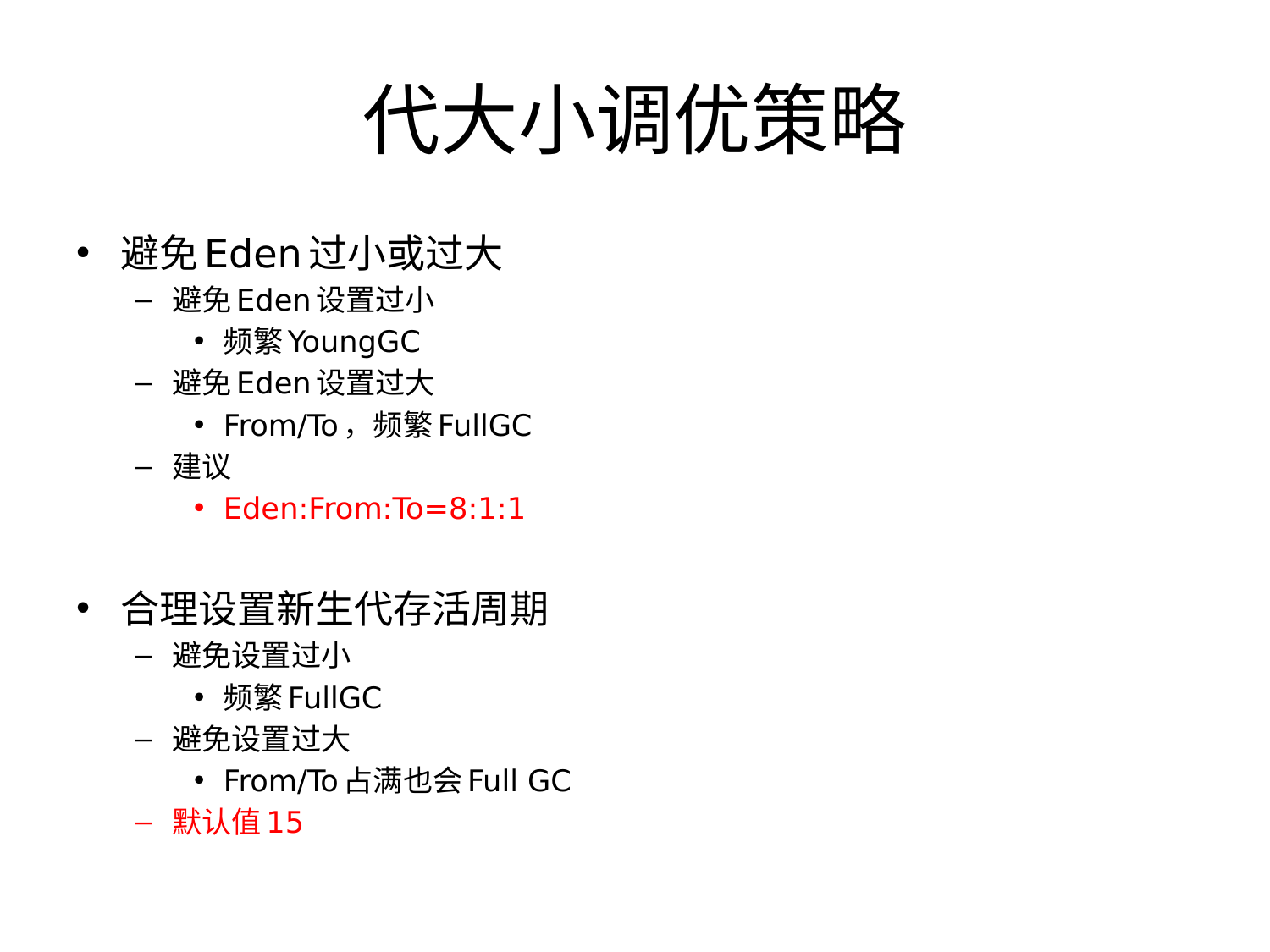

# 代大小调优策略
避免Eden过小或过大
避免Eden设置过小
频繁YoungGC
避免Eden设置过大
From/To，频繁FullGC
建议
Eden:From:To=8:1:1

合理设置新生代存活周期
避免设置过小
频繁FullGC
避免设置过大
From/To占满也会Full GC
默认值15